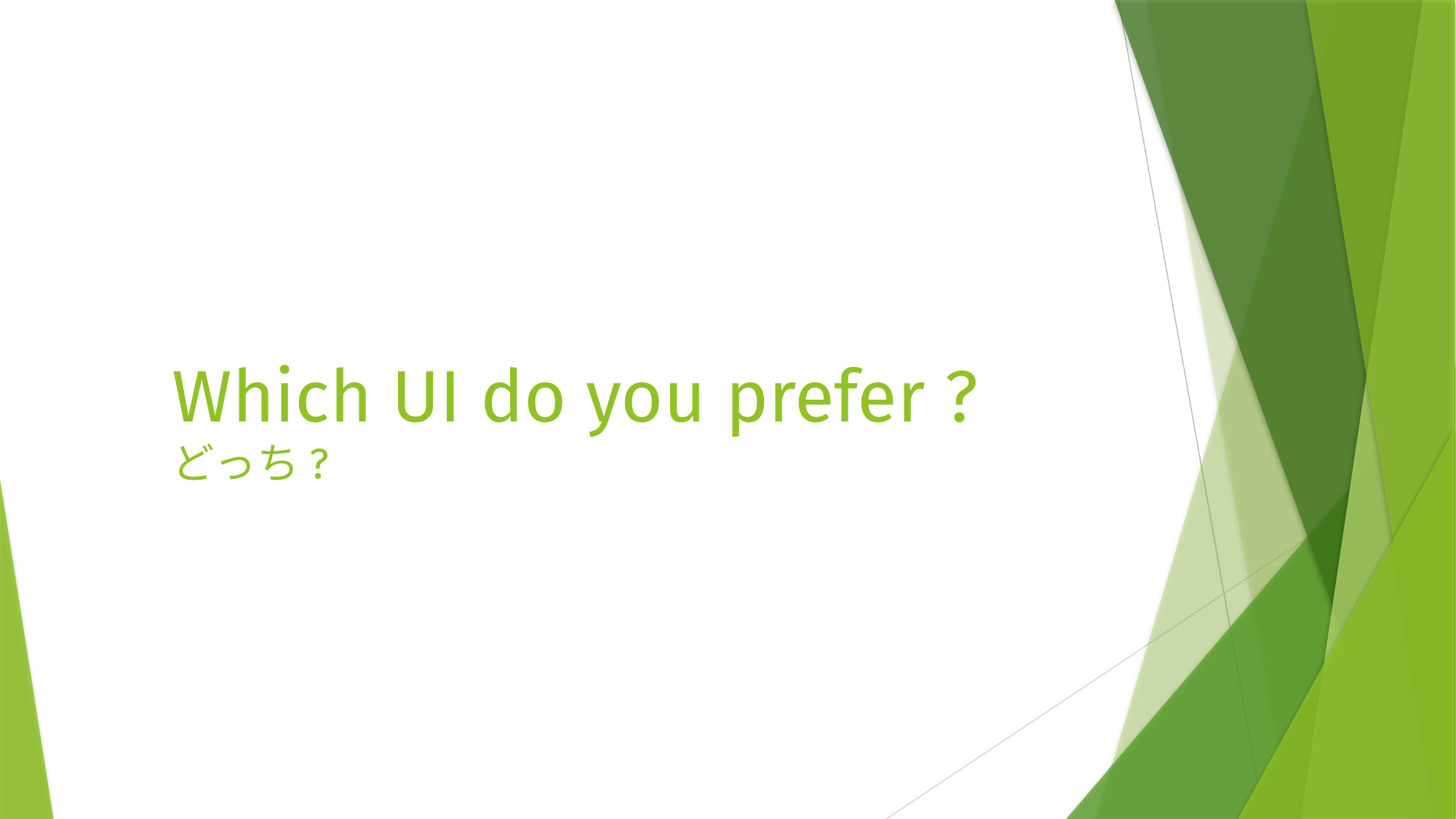

# Which UI do you prefer ? どっち?